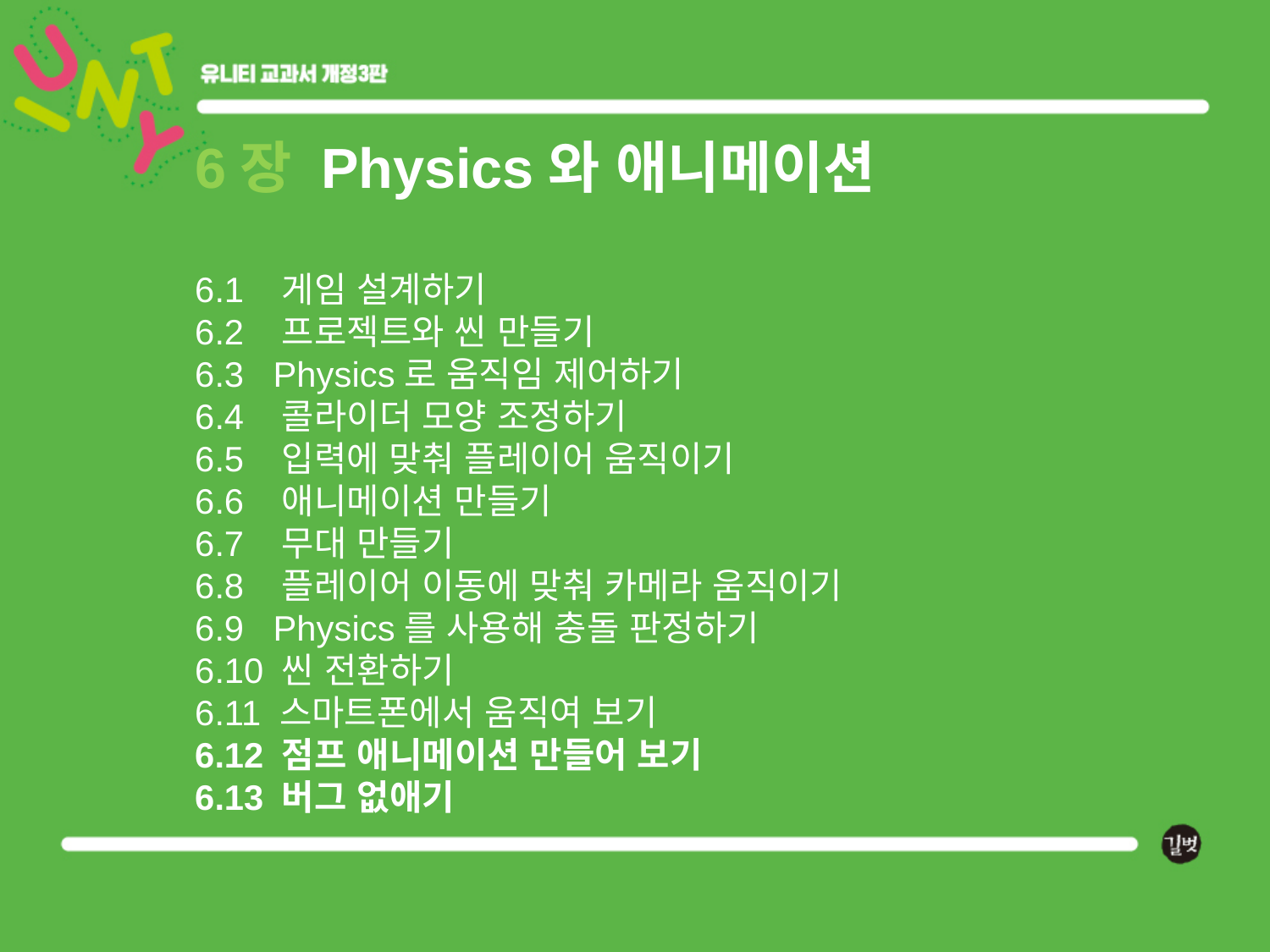

# 6장 Physics와 애니메이션 6.1   게임 설계하기 6.2   프로젝트와 씬 만들기 6.3   Physics로 움직임 제어하기 6.4   콜라이더 모양 조정하기 6.5   입력에 맞춰 플레이어 움직이기 6.6   애니메이션 만들기 6.7   무대 만들기 6.8   플레이어 이동에 맞춰 카메라 움직이기 6.9   Physics를 사용해 충돌 판정하기 6.10 씬 전환하기 6.11 스마트폰에서 움직여 보기 6.12 점프 애니메이션 만들어 보기 6.13 버그 없애기